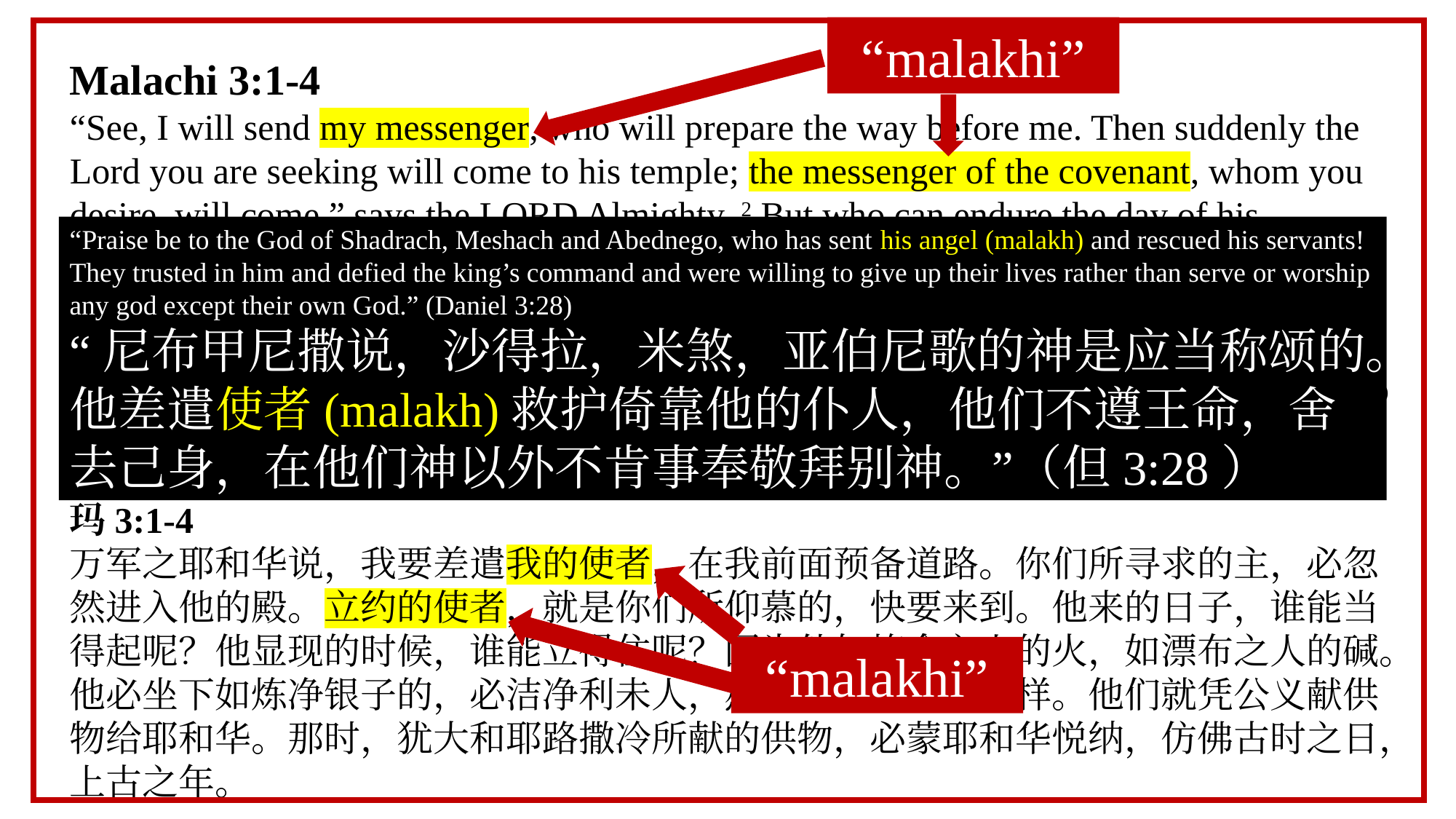

“malakhi”

Malachi 3:1-4
“See, I will send my messenger, who will prepare the way before me. Then suddenly the Lord you are seeking will come to his temple; the messenger of the covenant, whom you desire, will come,” says the LORD Almighty. 2 But who can endure the day of his coming? Who can stand when he appears? For he will be like a refiner’s fire or a launderer’s soap. 3 He will sit as a refiner and purifier of silver; he will purify the Levites and refine them like gold and silver. Then the LORD will have men who will bring offerings in righteousness, 4 and the offerings of Judah and Jerusalem will be acceptable to the LORD, as in days gone by, as in former years.”

玛3:1-4
万军之耶和华说，我要差遣我的使者，在我前面预备道路。你们所寻求的主，必忽然进入他的殿。立约的使者，就是你们所仰慕的，快要来到。他来的日子，谁能当得起呢？他显现的时候，谁能立得住呢？因为他如炼金之人的火，如漂布之人的碱。他必坐下如炼净银子的，必洁净利未人，熬炼他们像金银一样。他们就凭公义献供物给耶和华。那时，犹大和耶路撒冷所献的供物，必蒙耶和华悦纳，仿佛古时之日，上古之年。

“Praise be to the God of Shadrach, Meshach and Abednego, who has sent his angel (malakh) and rescued his servants! They trusted in him and defied the king’s command and were willing to give up their lives rather than serve or worship any god except their own God.” (Daniel 3:28)
“尼布甲尼撒说，沙得拉，米煞，亚伯尼歌的神是应当称颂的。他差遣使者(malakh)救护倚靠他的仆人，他们不遵王命，舍去己身，在他们神以外不肯事奉敬拜别神。”（但3:28）

“malakhi”